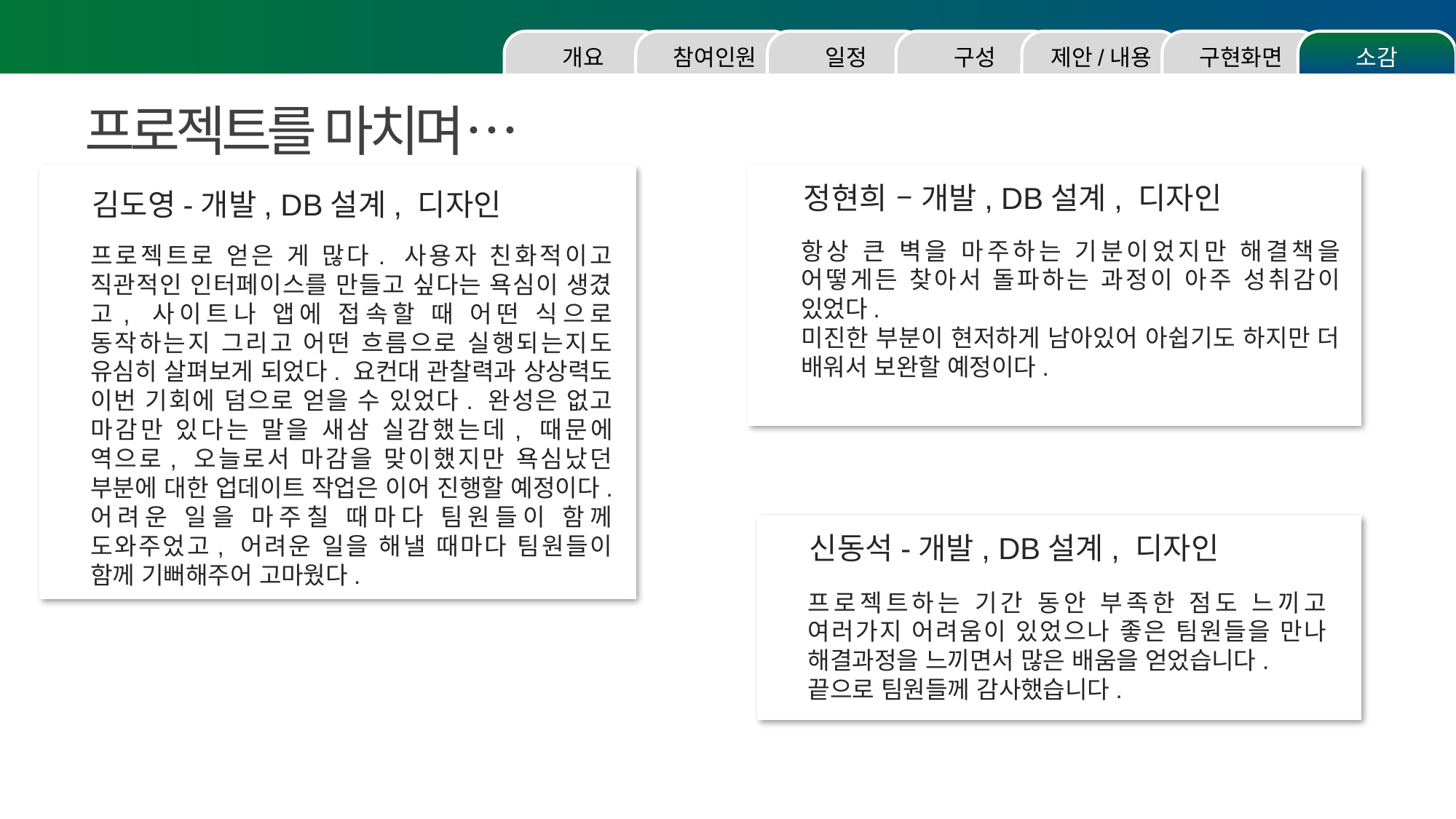

소감
구현화면
제안/내용
구성
일정
참여인원
개요

프로젝트를 마치며…

정현희 – 개발, DB설계, 디자인
김도영-개발, DB설계, 디자인
항상 큰 벽을 마주하는 기분이었지만 해결책을 어떻게든 찾아서 돌파하는 과정이 아주 성취감이 있었다.
미진한 부분이 현저하게 남아있어 아쉽기도 하지만 더 배워서 보완할 예정이다.
프로젝트로 얻은 게 많다. 사용자 친화적이고 직관적인 인터페이스를 만들고 싶다는 욕심이 생겼고, 사이트나 앱에 접속할 때 어떤 식으로 동작하는지 그리고 어떤 흐름으로 실행되는지도 유심히 살펴보게 되었다. 요컨대 관찰력과 상상력도 이번 기회에 덤으로 얻을 수 있었다. 완성은 없고 마감만 있다는 말을 새삼 실감했는데, 때문에 역으로, 오늘로서 마감을 맞이했지만 욕심났던 부분에 대한 업데이트 작업은 이어 진행할 예정이다. 어려운 일을 마주칠 때마다 팀원들이 함께 도와주었고, 어려운 일을 해낼 때마다 팀원들이 함께 기뻐해주어 고마웠다.

신동석-개발, DB설계, 디자인
프로젝트하는 기간 동안 부족한 점도 느끼고 여러가지 어려움이 있었으나 좋은 팀원들을 만나 해결과정을 느끼면서 많은 배움을 얻었습니다.
끝으로 팀원들께 감사했습니다.